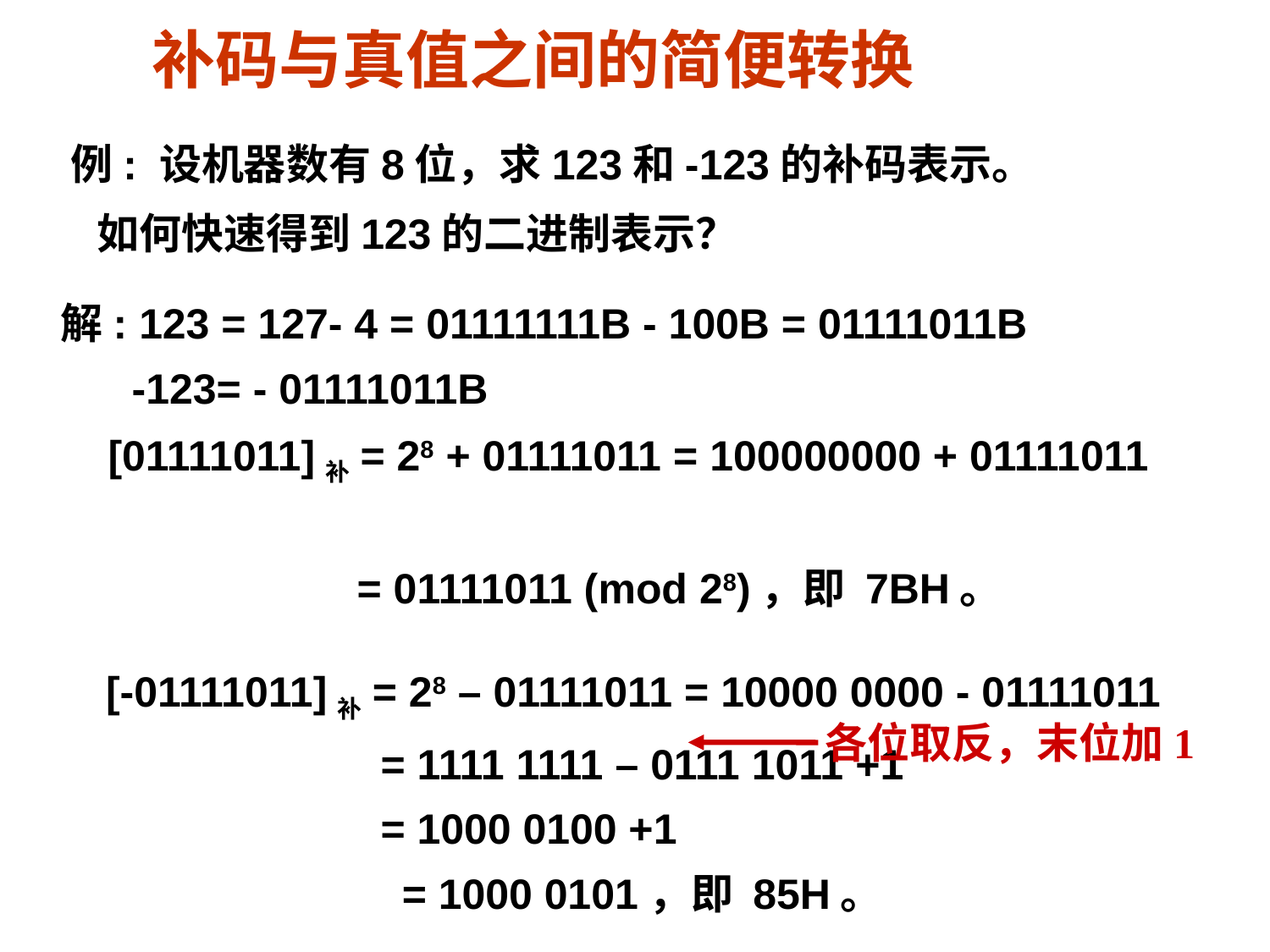

# 补码与真值之间的简便转换
例: 设机器数有8位，求123和-123的补码表示。
如何快速得到123的二进制表示？
解: 123 = 127- 4 = 01111111B - 100B = 01111011B
      -123= - 01111011B
    [01111011]补= 28 + 01111011 = 100000000 + 01111011
                         = 01111011 (mod 28)，即 7BH。

     [-01111011]补= 28 – 01111011 = 10000 0000 - 01111011
                           = 1111 1111 – 0111 1011 +1
                           = 1000 0100 +1
			     = 1000 0101，即 85H。
各位取反，末位加1